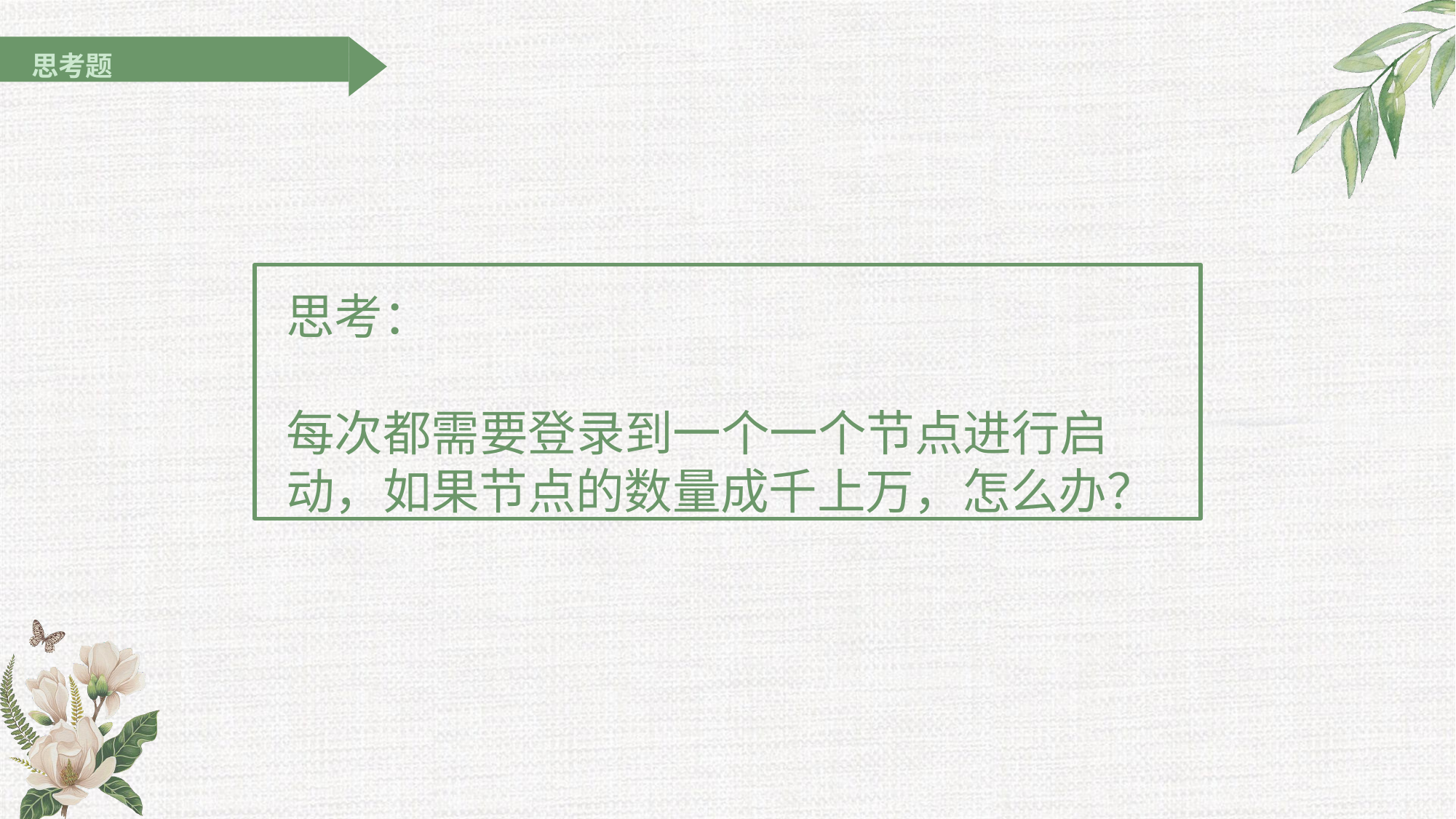

思考题
思考：
每次都需要登录到一个一个节点进行启 动，如果节点的数量成千上万，怎么办？